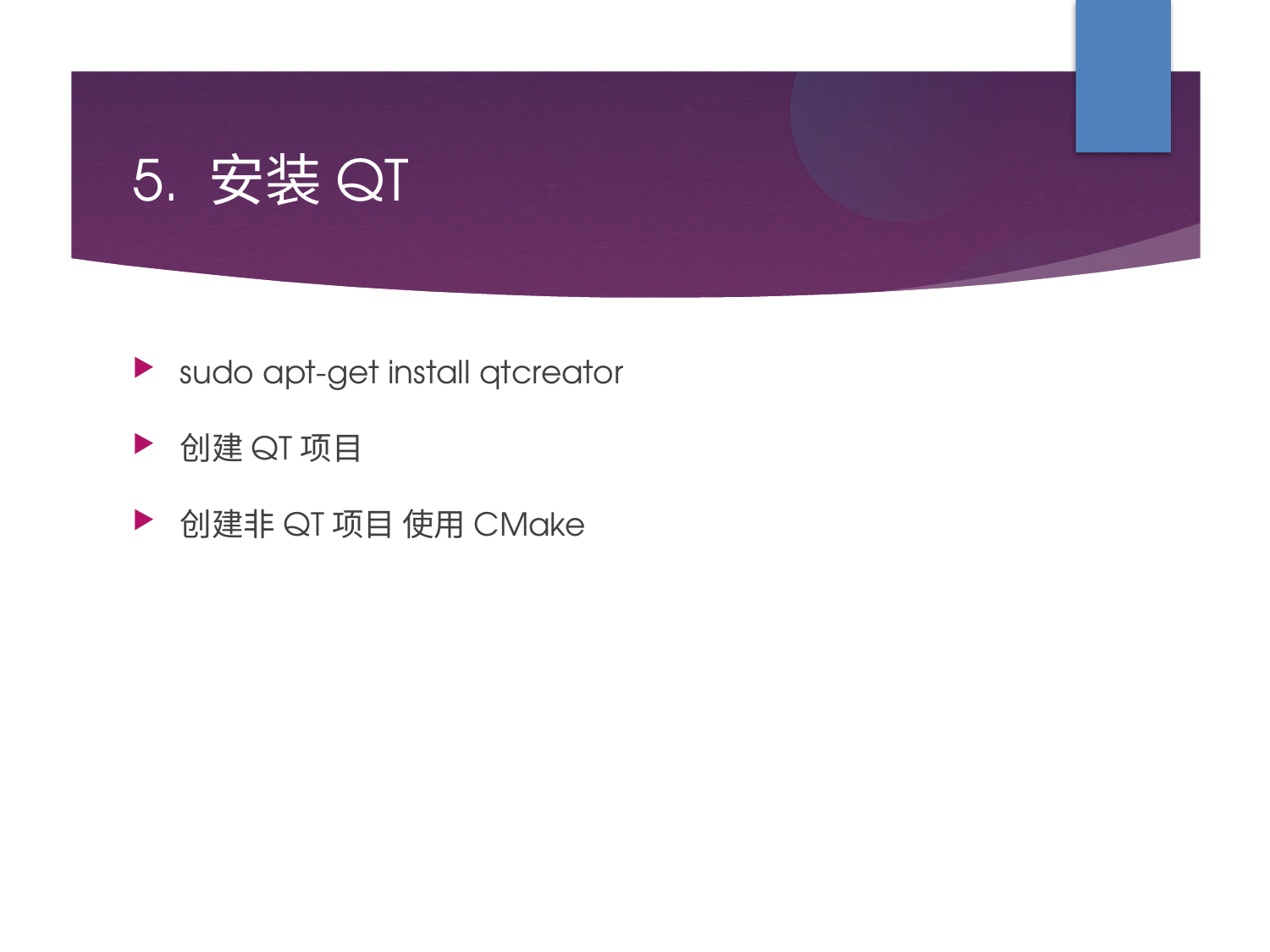

5. 安装QT
sudo apt-get install qtcreator

创建QT项目

创建非QT项目 使用CMake